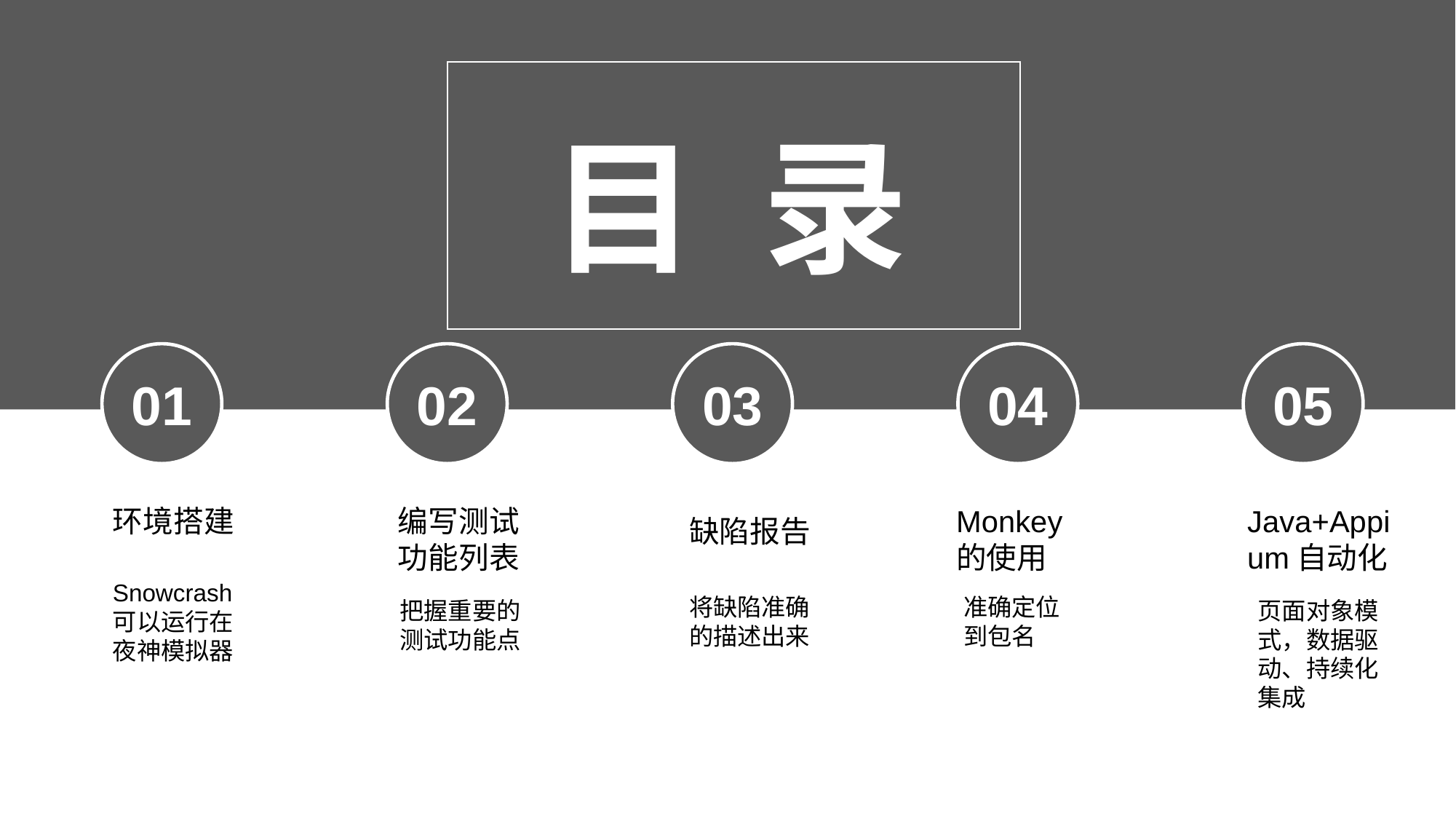

目  录
01
02
03
04
05
环境搭建
编写测试功能列表
Monkey的使用
Java+Appium自动化
缺陷报告
Snowcrash可以运行在夜神模拟器
将缺陷准确的描述出来
准确定位到包名
把握重要的测试功能点
页面对象模式，数据驱动、持续化集成